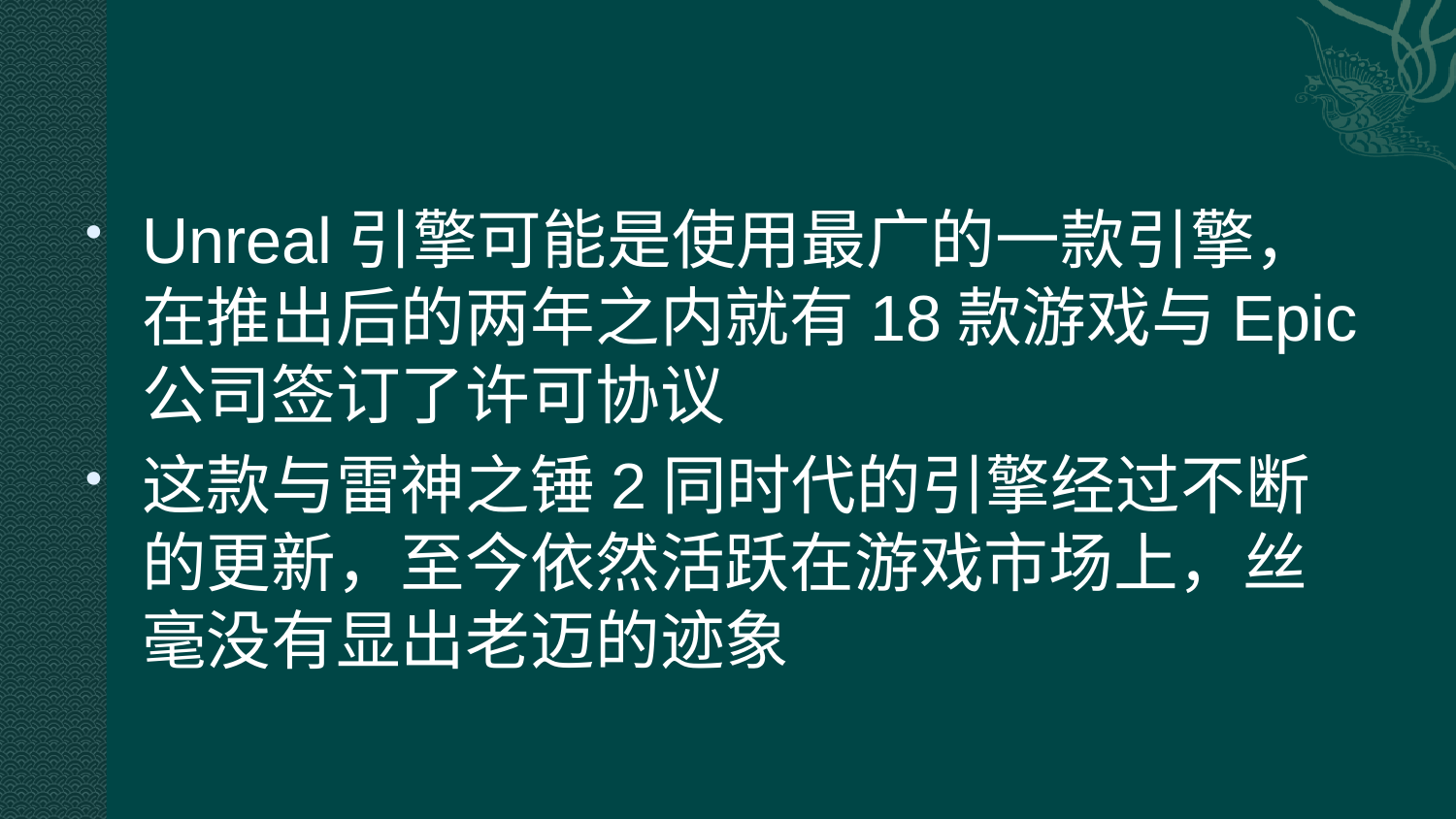

#
Unreal引擎可能是使用最广的一款引擎，在推出后的两年之内就有18款游戏与Epic公司签订了许可协议
这款与雷神之锤2同时代的引擎经过不断的更新，至今依然活跃在游戏市场上，丝毫没有显出老迈的迹象